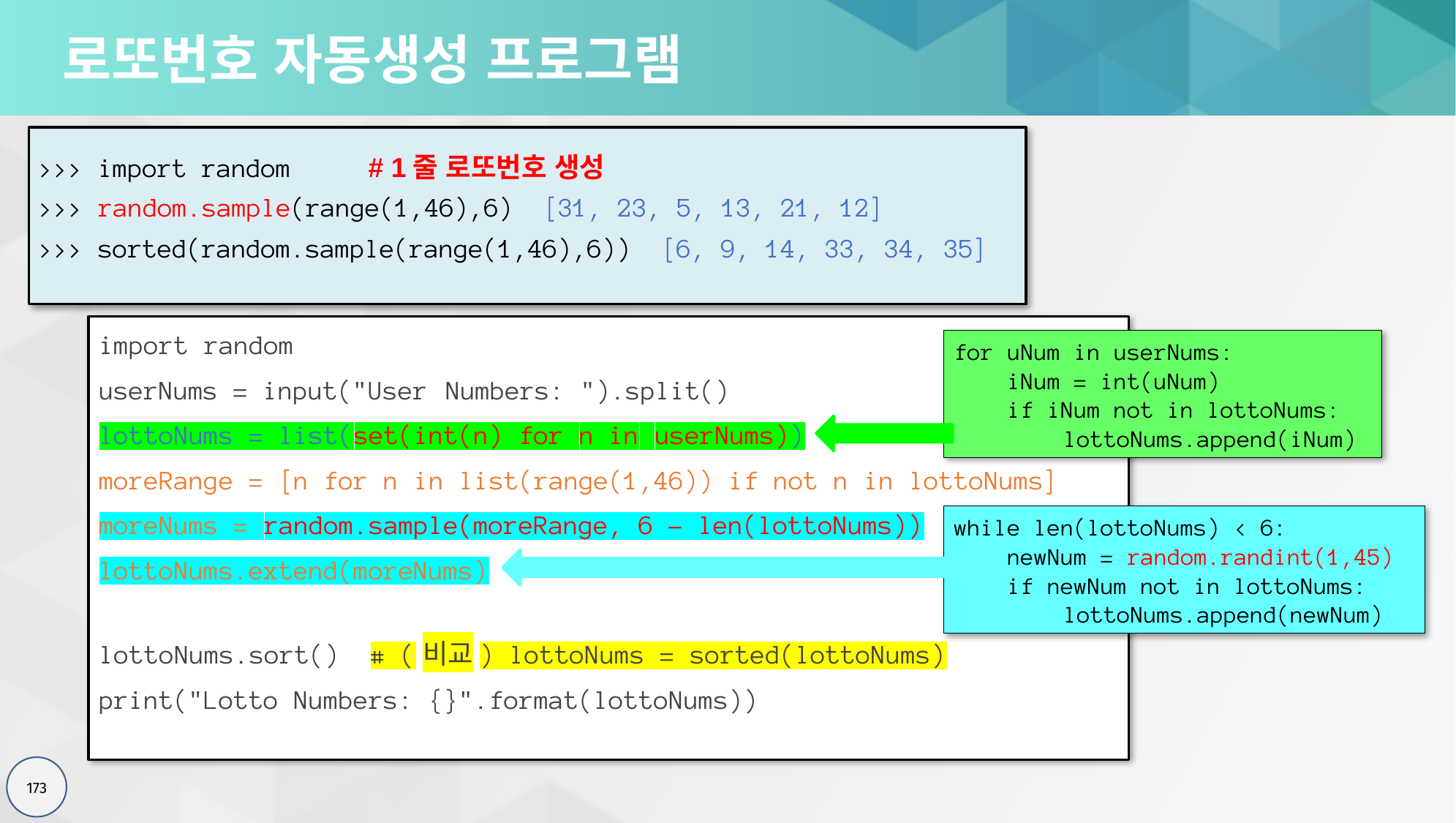

# 로또번호 자동생성 프로그램
>>> import random	# 1줄 로또번호 생성
>>> random.sample(range(1,46),6)  [31, 23, 5, 13, 21, 12]
>>> sorted(random.sample(range(1,46),6))  [6, 9, 14, 33, 34, 35]

import random
userNums = input("User Numbers: ").split()
lottoNums = list(set(int(n) for n in userNums))
moreRange = [n for n in list(range(1,46)) if not n in lottoNums]
moreNums = random.sample(moreRange, 6 - len(lottoNums))
lottoNums.extend(moreNums)

lottoNums.sort()  # (비교) lottoNums = sorted(lottoNums)
print("Lotto Numbers: {}".format(lottoNums))

for uNum in userNums:
    iNum = int(uNum)
    if iNum not in lottoNums:
	lottoNums.append(iNum)

while len(lottoNums) < 6:
    newNum = random.randint(1,45)
    if newNum not in lottoNums:
	lottoNums.append(newNum)